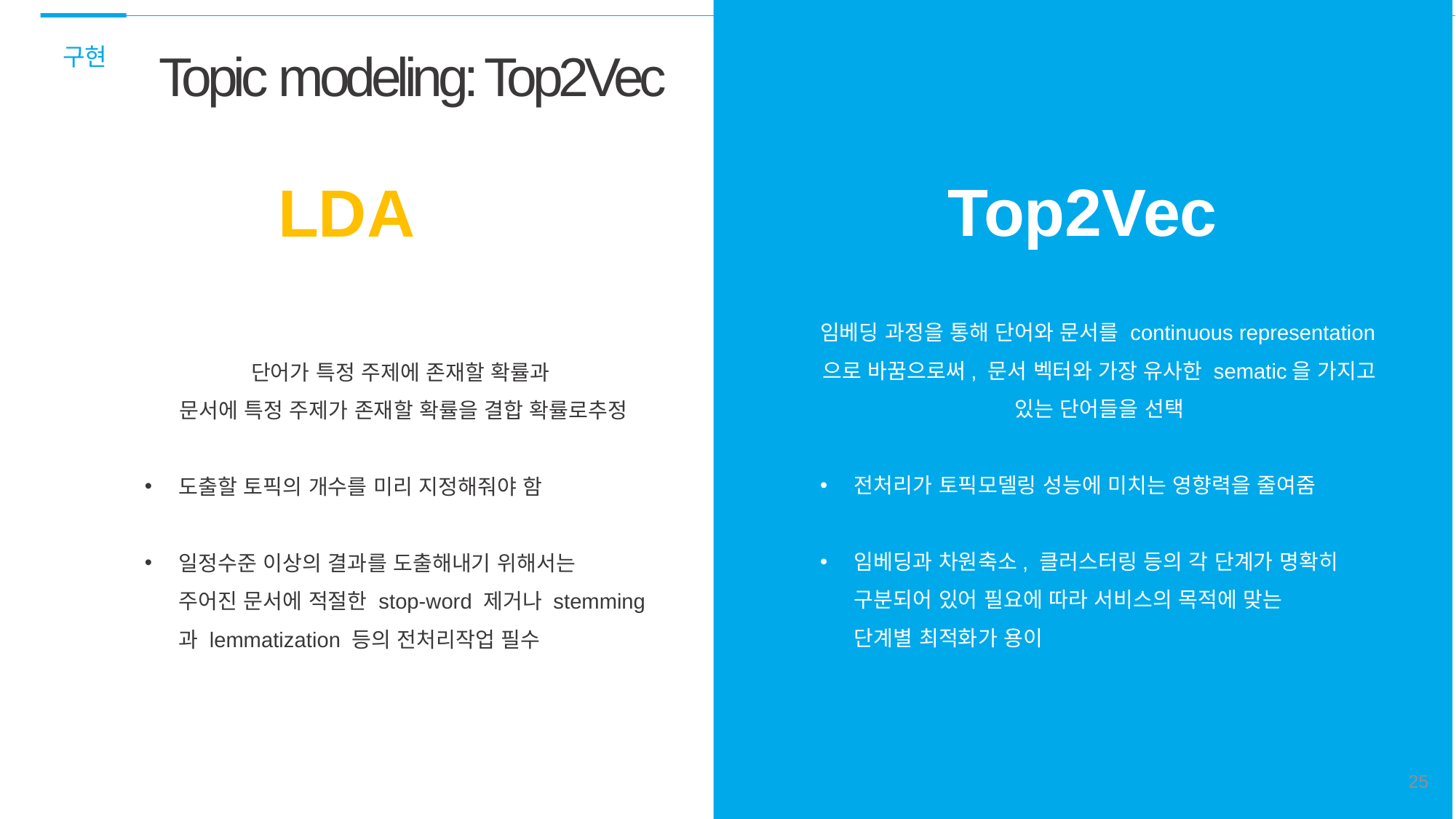

구현
Topic modeling: Top2Vec
Top2Vec
LDA
임베딩 과정을 통해 단어와 문서를 continuous representation으로 바꿈으로써, 문서 벡터와 가장 유사한 sematic을 가지고 있는 단어들을 선택

전처리가 토픽모델링 성능에 미치는 영향력을 줄여줌

임베딩과 차원축소, 클러스터링 등의 각 단계가 명확히 구분되어 있어 필요에 따라 서비스의 목적에 맞는
단계별 최적화가 용이
단어가 특정 주제에 존재할 확률과
문서에 특정 주제가 존재할 확률을 결합 확률로추정

도출할 토픽의 개수를 미리 지정해줘야 함

일정수준 이상의 결과를 도출해내기 위해서는
주어진 문서에 적절한 stop-word 제거나 stemming과 lemmatization 등의 전처리작업 필수
25